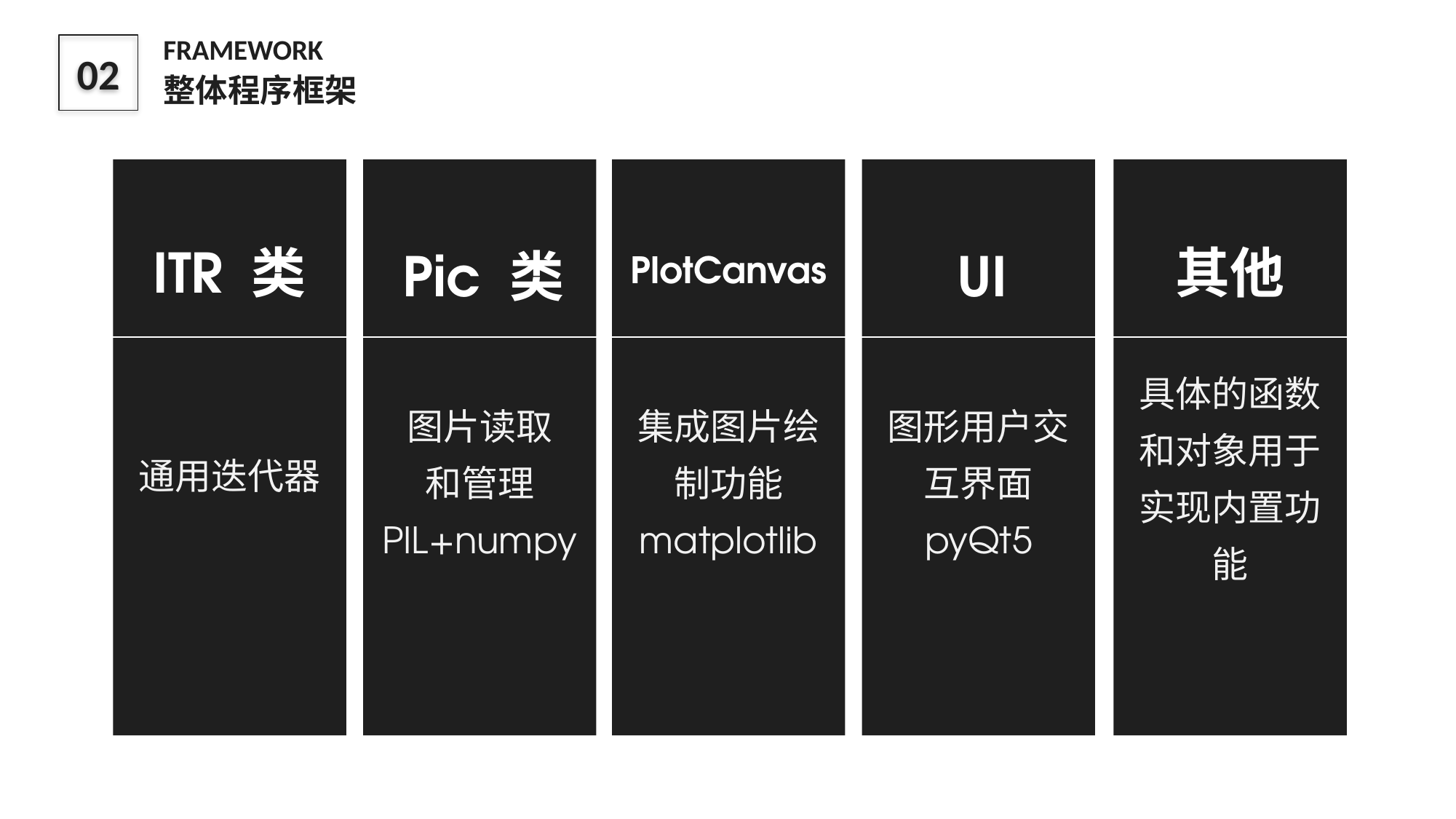

FRAMEWORK
整体程序框架
02

通用迭代器

图片读取
和管理
PIL+numpy

集成图片绘制功能
matplotlib

图形用户交互界面
pyQt5

具体的函数和对象用于实现内置功能
ITR 类
其他
Pic 类
UI
PlotCanvas